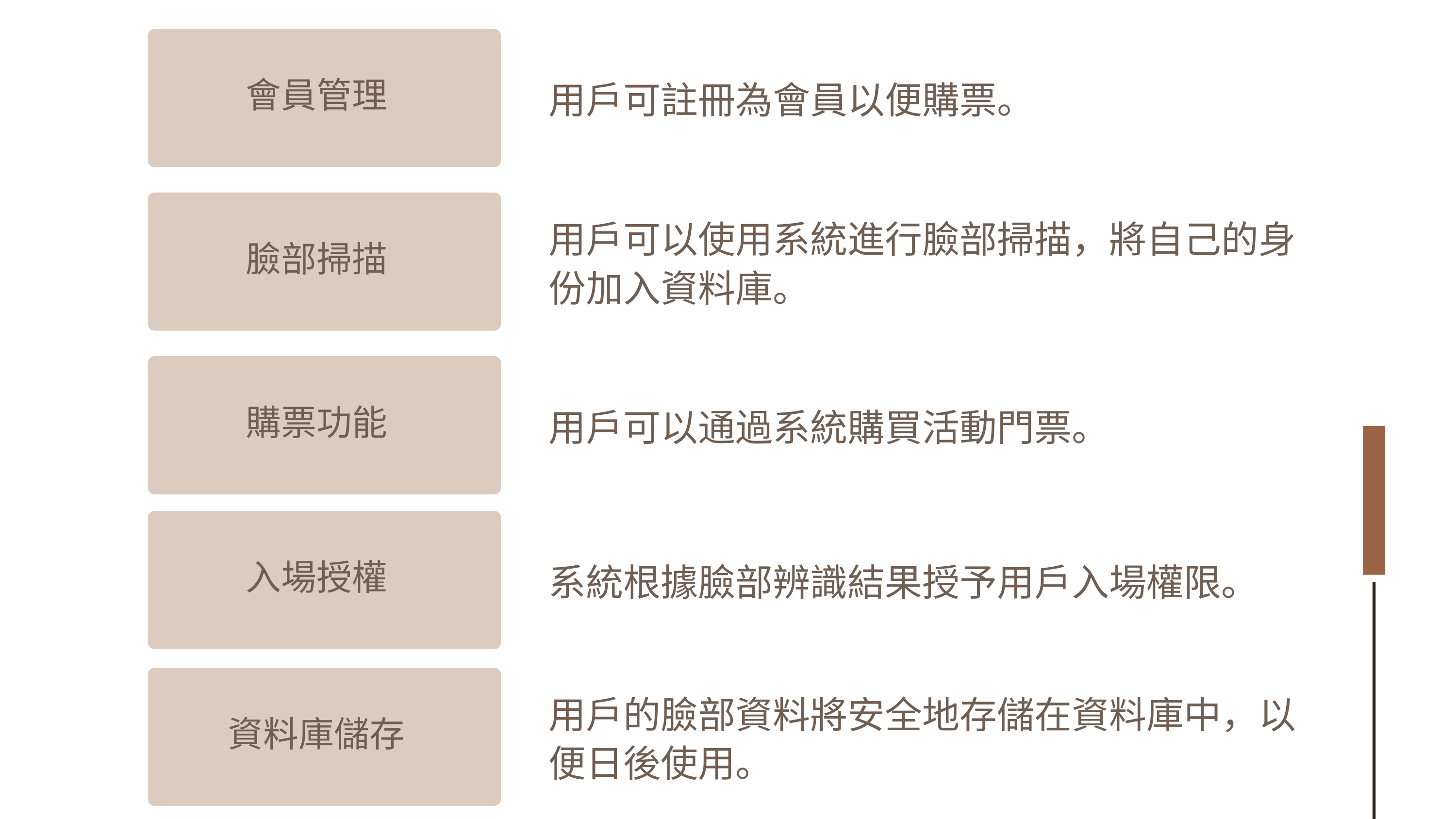

會員管理
用戶可註冊為會員以便購票。

臉部掃描
用戶可以使用系統進行臉部掃描，將自己的身份加入資料庫。

購票功能
用戶可以通過系統購買活動門票。

入場授權
系統根據臉部辨識結果授予用戶入場權限。

資料庫儲存
用戶的臉部資料將安全地存儲在資料庫中，以便日後使用。